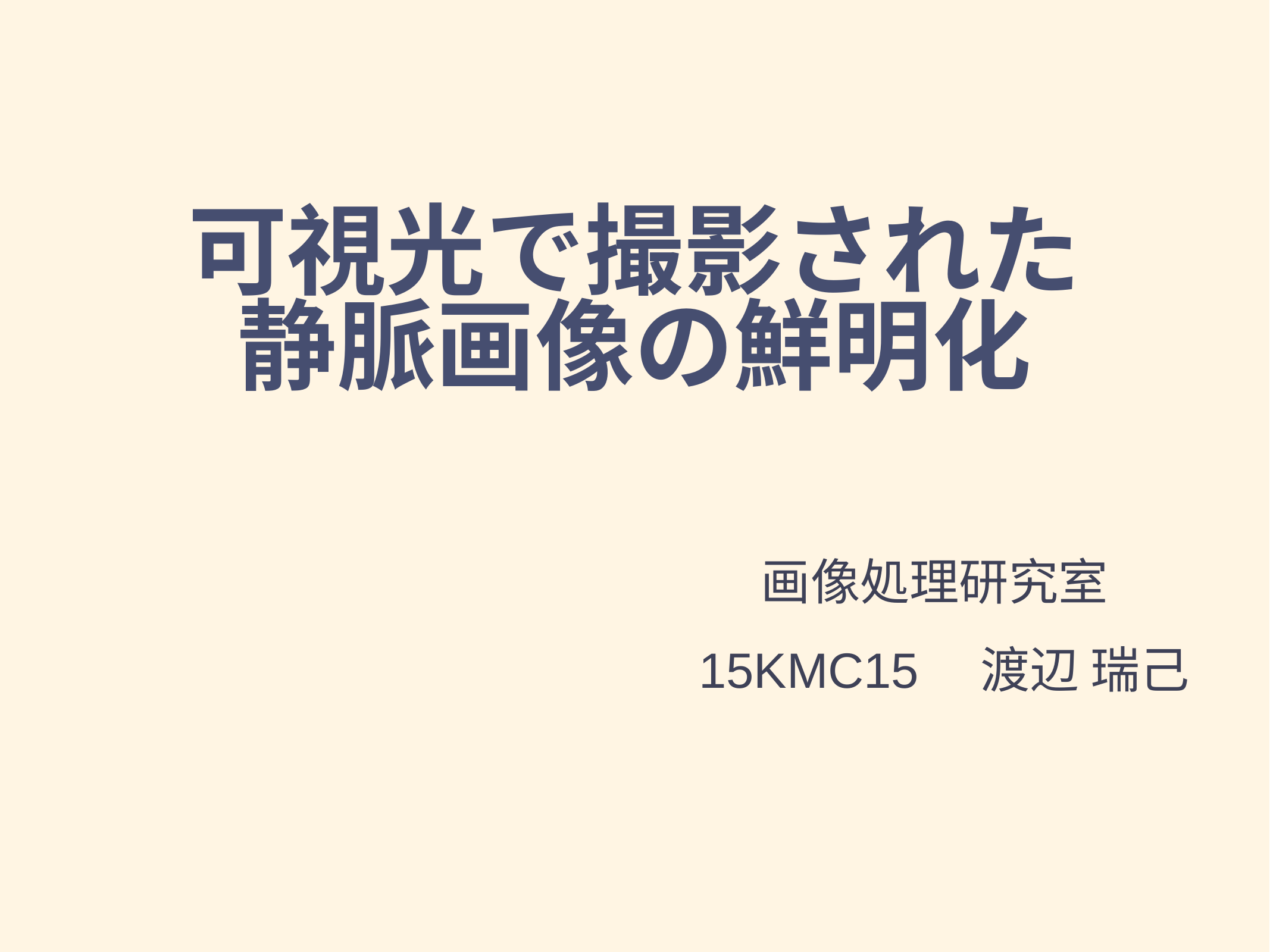

# 可視光で撮影された
静脈画像の鮮明化
画像処理研究室
15KMC15　渡辺 瑞己
1